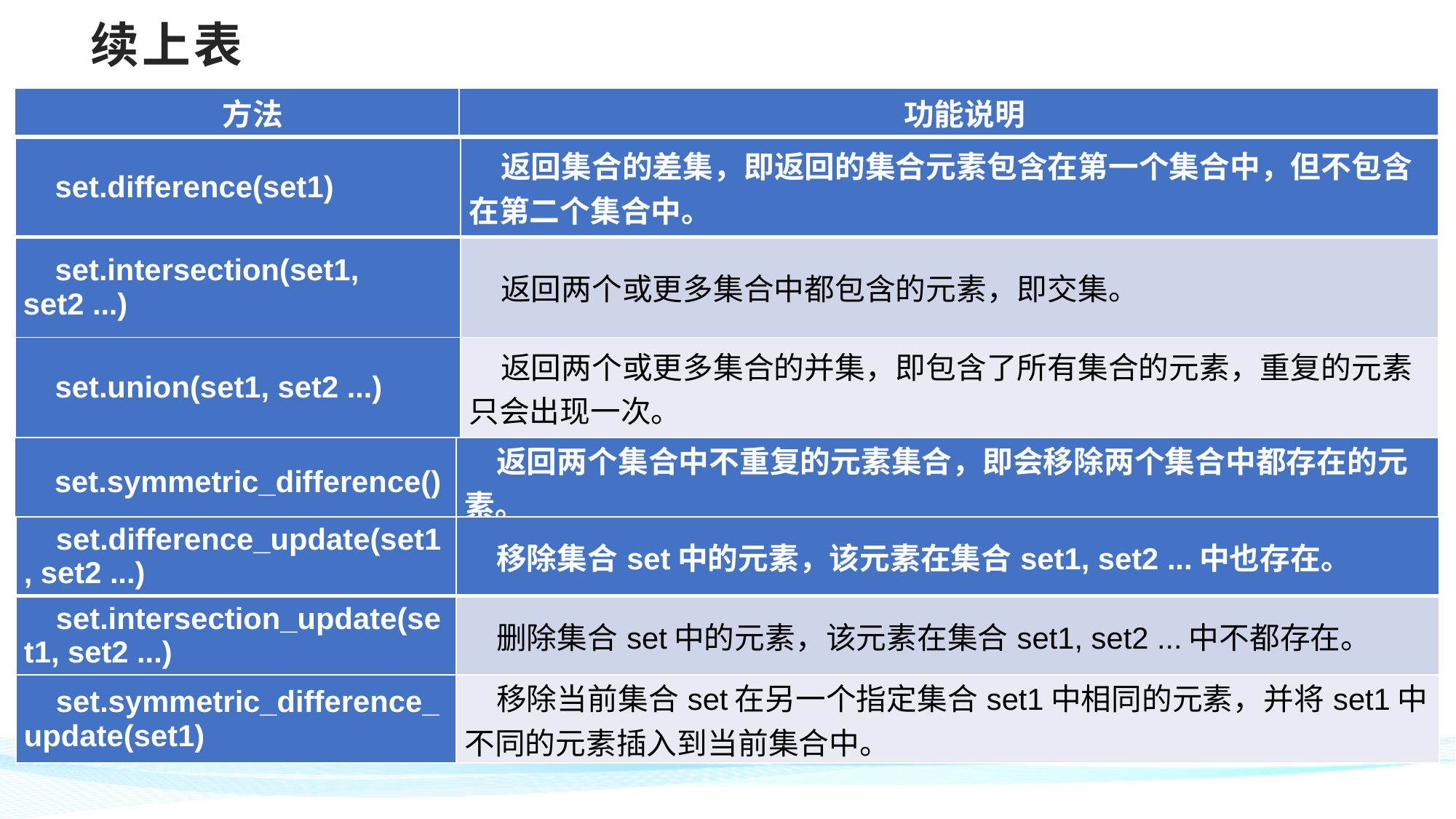

# 续上表
| 方法 | 功能说明 |
| --- | --- |
| set.difference(set1) | 返回集合的差集，即返回的集合元素包含在第一个集合中，但不包含在第二个集合中。 |
| --- | --- |
| set.intersection(set1, set2 ...) | 返回两个或更多集合中都包含的元素，即交集。 |
| set.union(set1, set2 ...) | 返回两个或更多集合的并集，即包含了所有集合的元素，重复的元素只会出现一次。 |
| set.symmetric\_difference() | 返回两个集合中不重复的元素集合，即会移除两个集合中都存在的元素。 |
| --- | --- |
| set.difference\_update(set1, set2 ...) | 移除集合set中的元素，该元素在集合set1, set2 ...中也存在。 |
| --- | --- |
| set.intersection\_update(set1, set2 ...) | 删除集合set中的元素，该元素在集合set1, set2 ...中不都存在。 |
| set.symmetric\_difference\_update(set1) | 移除当前集合set在另一个指定集合set1中相同的元素，并将set1中不同的元素插入到当前集合中。 |
79